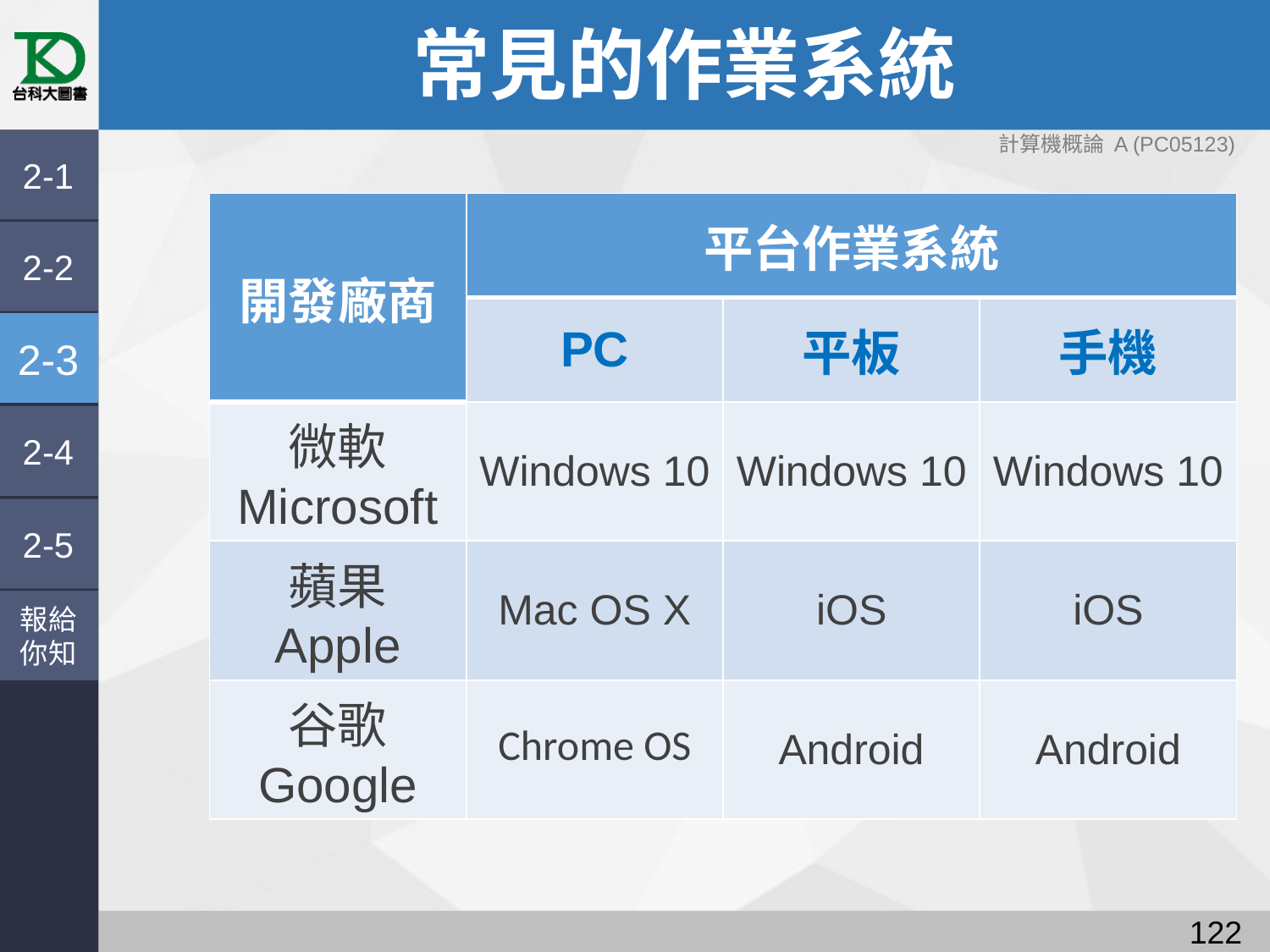

# 常見的作業系統
計算機概論 A (PC05123)
2-1
| 開發廠商 | 平台作業系統 |  |  |
| --- | --- | --- | --- |
|  | PC | 平板 | 手機 |
| 微軟 Microsoft | Windows 10 | Windows 10 | Windows 10 |
| 蘋果 Apple | Mac OS X | iOS | iOS |
| 谷歌 Google | Chrome OS | Android | Android |
2-2
2-3
2-4
2-5
報給
你知
122